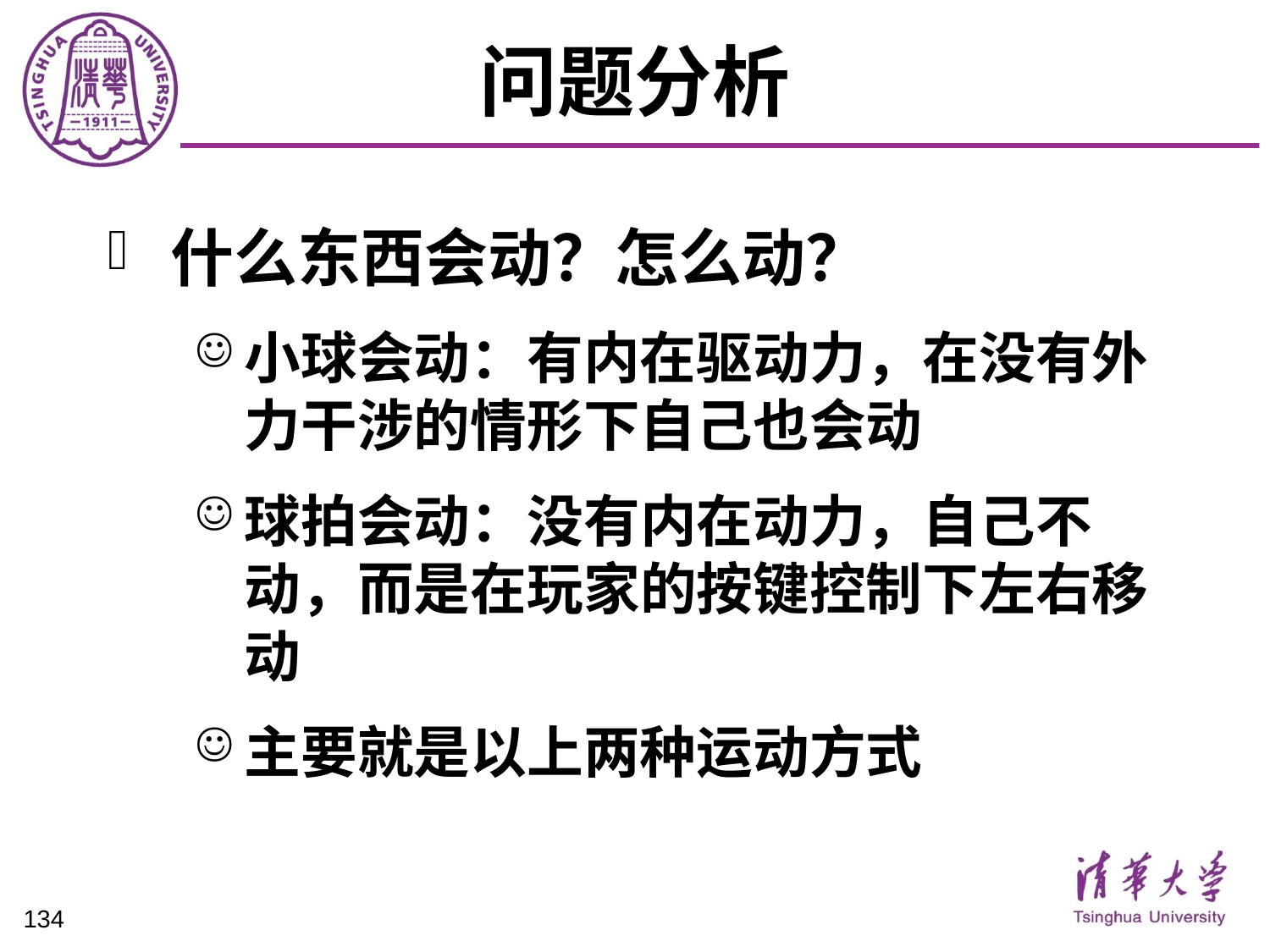

# 问题分析
什么东西会动？怎么动？
小球会动：有内在驱动力，在没有外力干涉的情形下自己也会动
球拍会动：没有内在动力，自己不动，而是在玩家的按键控制下左右移动
主要就是以上两种运动方式
134